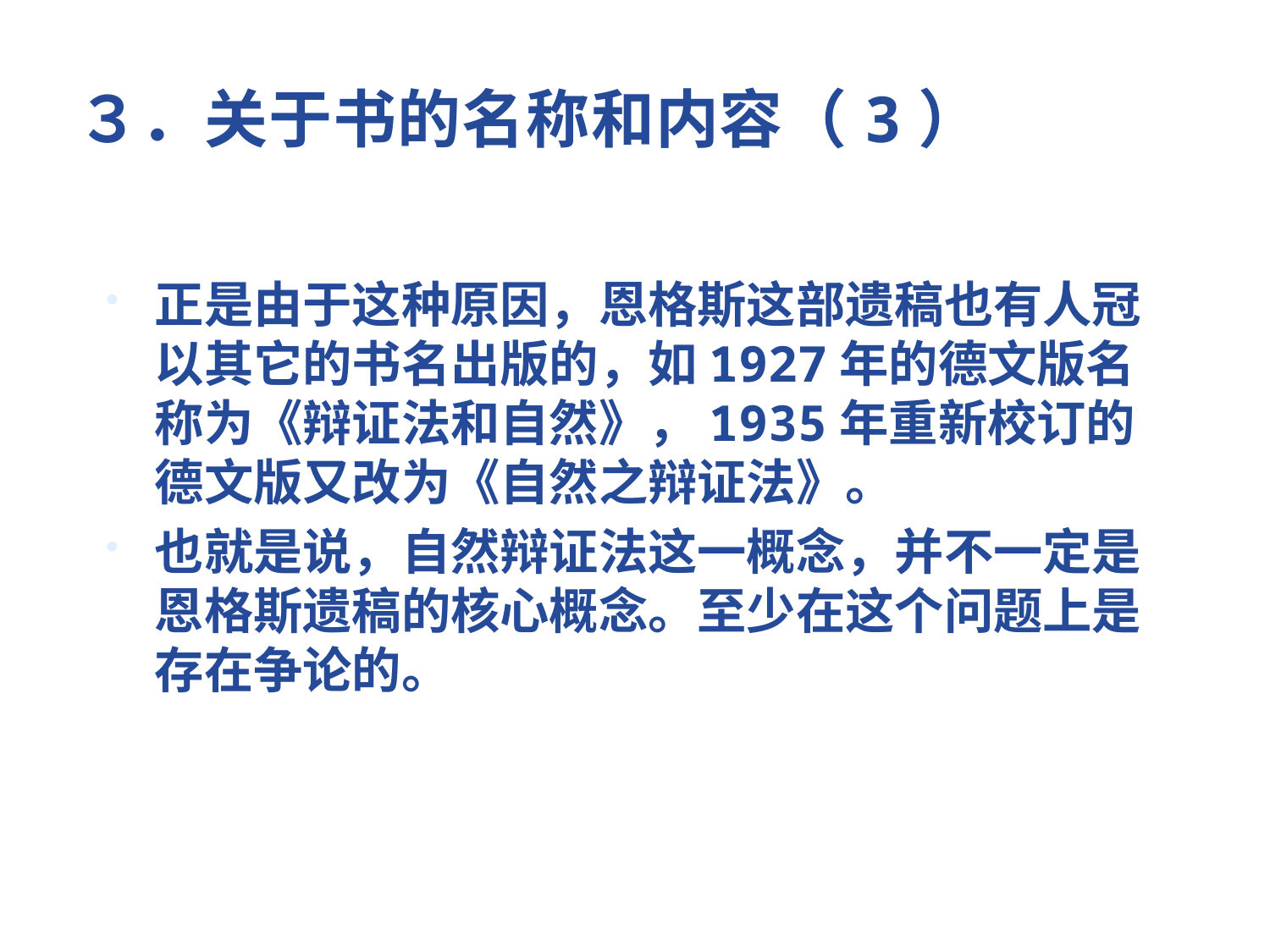

# ３．关于书的名称和内容（3）
正是由于这种原因，恩格斯这部遗稿也有人冠以其它的书名出版的，如1927年的德文版名称为《辩证法和自然》，1935年重新校订的德文版又改为《自然之辩证法》。
也就是说，自然辩证法这一概念，并不一定是恩格斯遗稿的核心概念。至少在这个问题上是存在争论的。